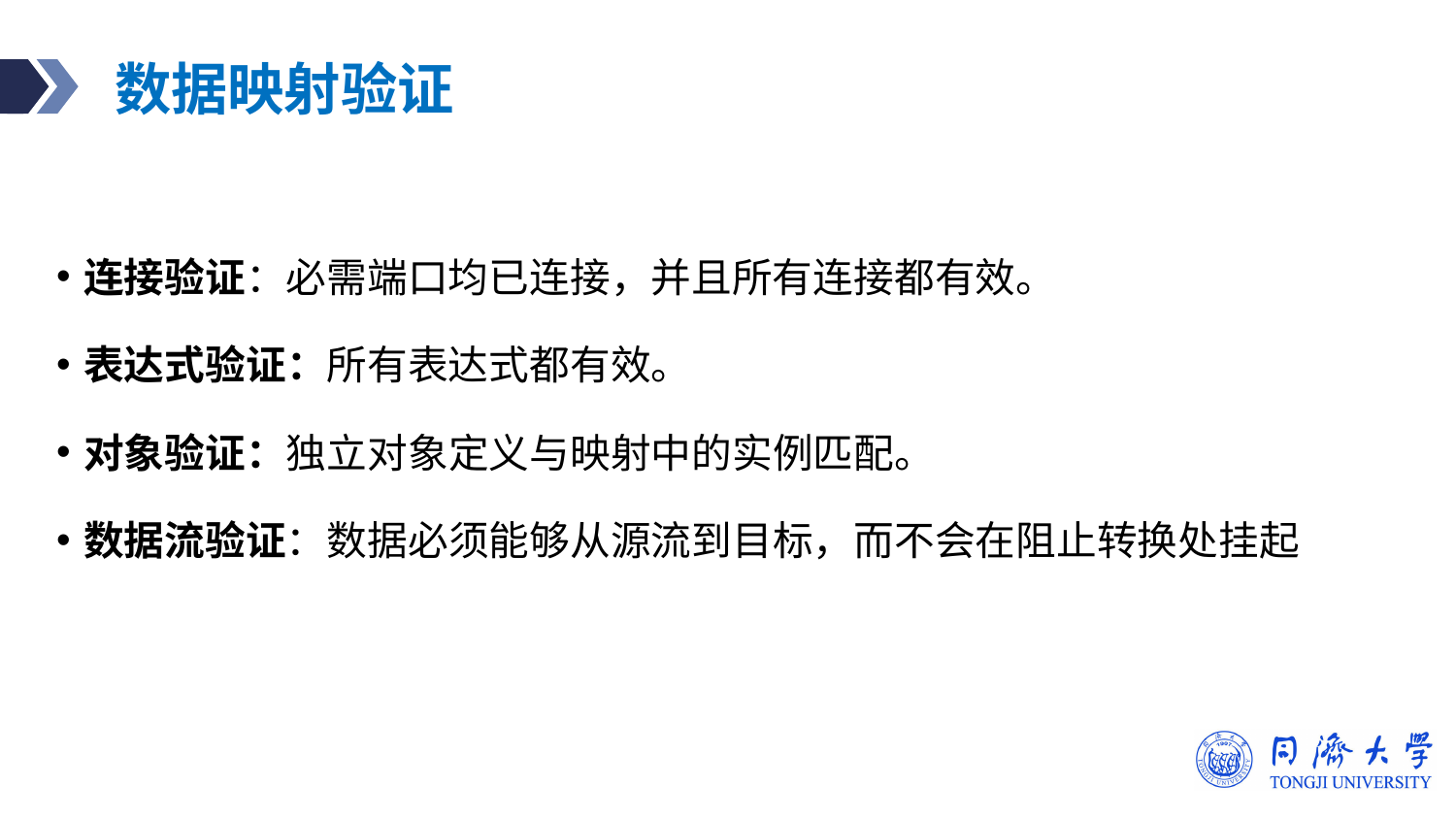

# 数据映射验证
连接验证：必需端口均已连接，并且所有连接都有效。
表达式验证：所有表达式都有效。
对象验证：独立对象定义与映射中的实例匹配。
数据流验证：数据必须能够从源流到目标，而不会在阻止转换处挂起